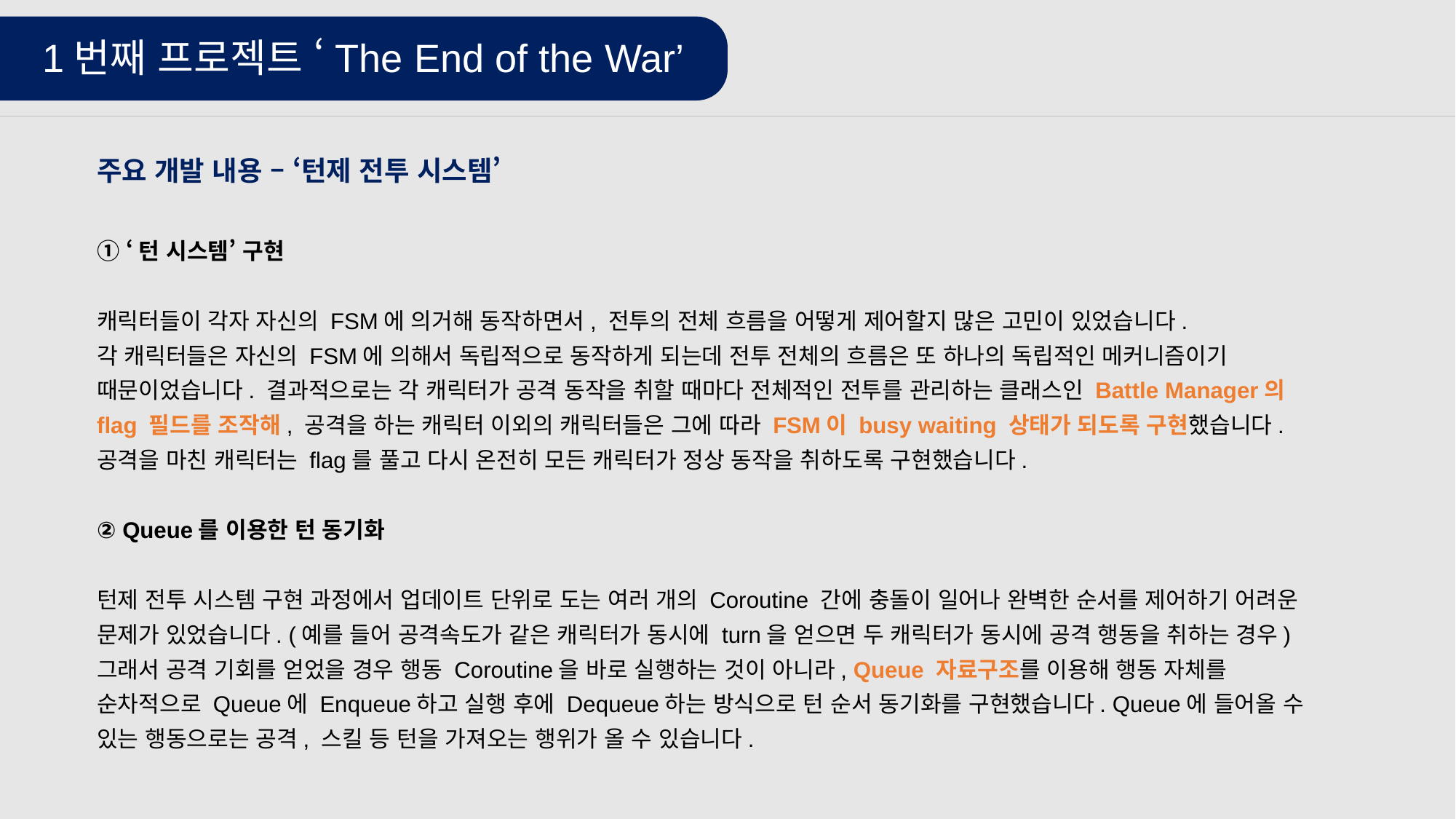

1번째 프로젝트 ‘The End of the War’
주요 개발 내용 – ‘턴제 전투 시스템’

① ‘턴 시스템’ 구현

캐릭터들이 각자 자신의 FSM에 의거해 동작하면서, 전투의 전체 흐름을 어떻게 제어할지 많은 고민이 있었습니다.
각 캐릭터들은 자신의 FSM에 의해서 독립적으로 동작하게 되는데 전투 전체의 흐름은 또 하나의 독립적인 메커니즘이기
때문이었습니다. 결과적으로는 각 캐릭터가 공격 동작을 취할 때마다 전체적인 전투를 관리하는 클래스인 Battle Manager의
flag 필드를 조작해, 공격을 하는 캐릭터 이외의 캐릭터들은 그에 따라 FSM이 busy waiting 상태가 되도록 구현했습니다.
공격을 마친 캐릭터는 flag를 풀고 다시 온전히 모든 캐릭터가 정상 동작을 취하도록 구현했습니다.

② Queue를 이용한 턴 동기화

턴제 전투 시스템 구현 과정에서 업데이트 단위로 도는 여러 개의 Coroutine 간에 충돌이 일어나 완벽한 순서를 제어하기 어려운
문제가 있었습니다. (예를 들어 공격속도가 같은 캐릭터가 동시에 turn을 얻으면 두 캐릭터가 동시에 공격 행동을 취하는 경우)
그래서 공격 기회를 얻었을 경우 행동 Coroutine을 바로 실행하는 것이 아니라, Queue 자료구조를 이용해 행동 자체를
순차적으로 Queue에 Enqueue하고 실행 후에 Dequeue하는 방식으로 턴 순서 동기화를 구현했습니다. Queue에 들어올 수
있는 행동으로는 공격, 스킬 등 턴을 가져오는 행위가 올 수 있습니다.